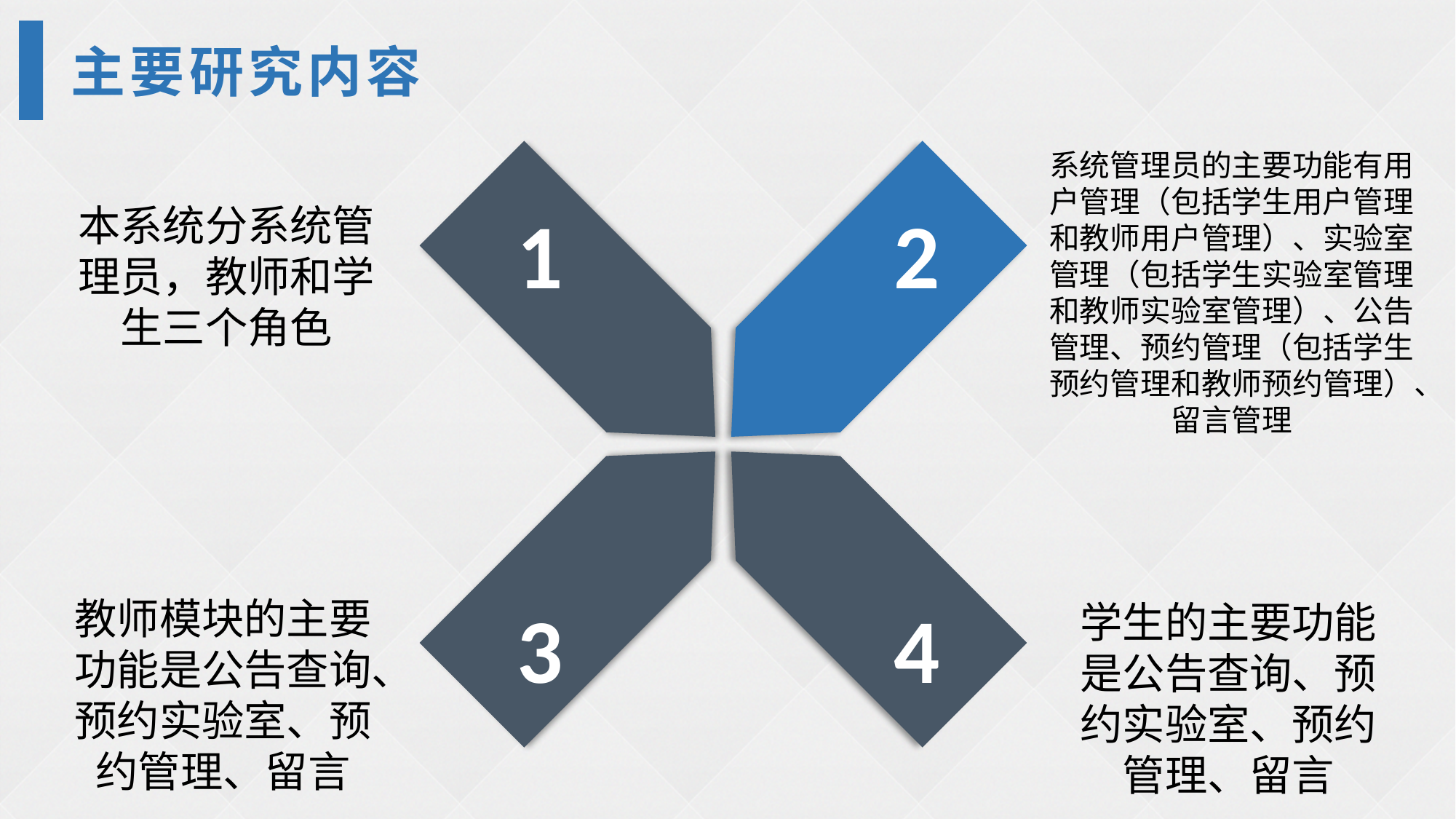

主要研究内容
系统管理员的主要功能有用户管理（包括学生用户管理和教师用户管理）、实验室管理（包括学生实验室管理和教师实验室管理）、公告管理、预约管理（包括学生预约管理和教师预约管理）、留言管理
1
2
本系统分系统管理员，教师和学生三个角色

教师模块的主要功能是公告查询、预约实验室、预约管理、留言
3
4
学生的主要功能是公告查询、预约实验室、预约管理、留言